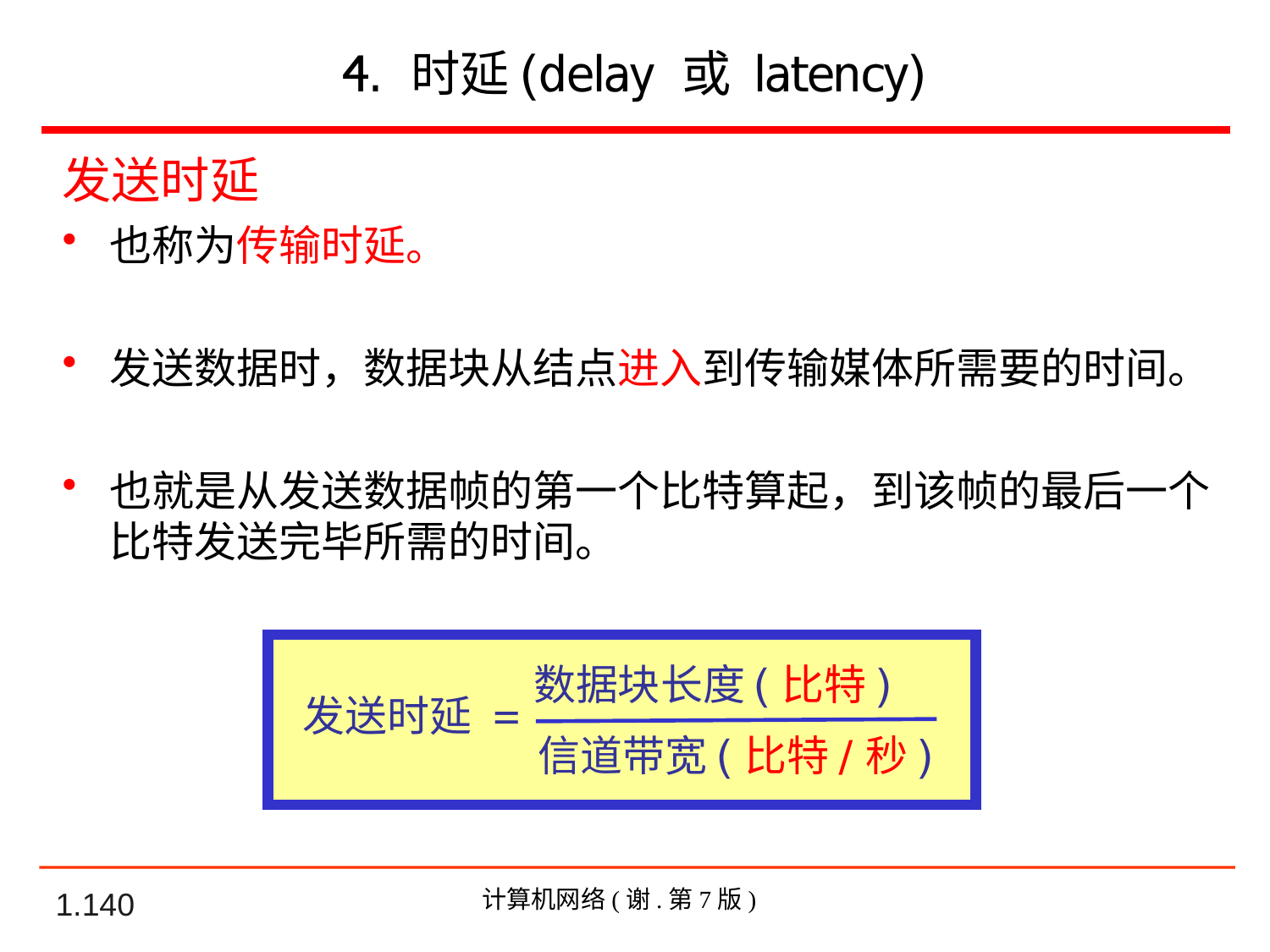

4. 时延(delay 或 latency)
发送时延
也称为传输时延。

发送数据时，数据块从结点进入到传输媒体所需要的时间。

也就是从发送数据帧的第一个比特算起，到该帧的最后一个比特发送完毕所需的时间。

数据块长度(比特)
发送时延 =

信道带宽(比特/秒)